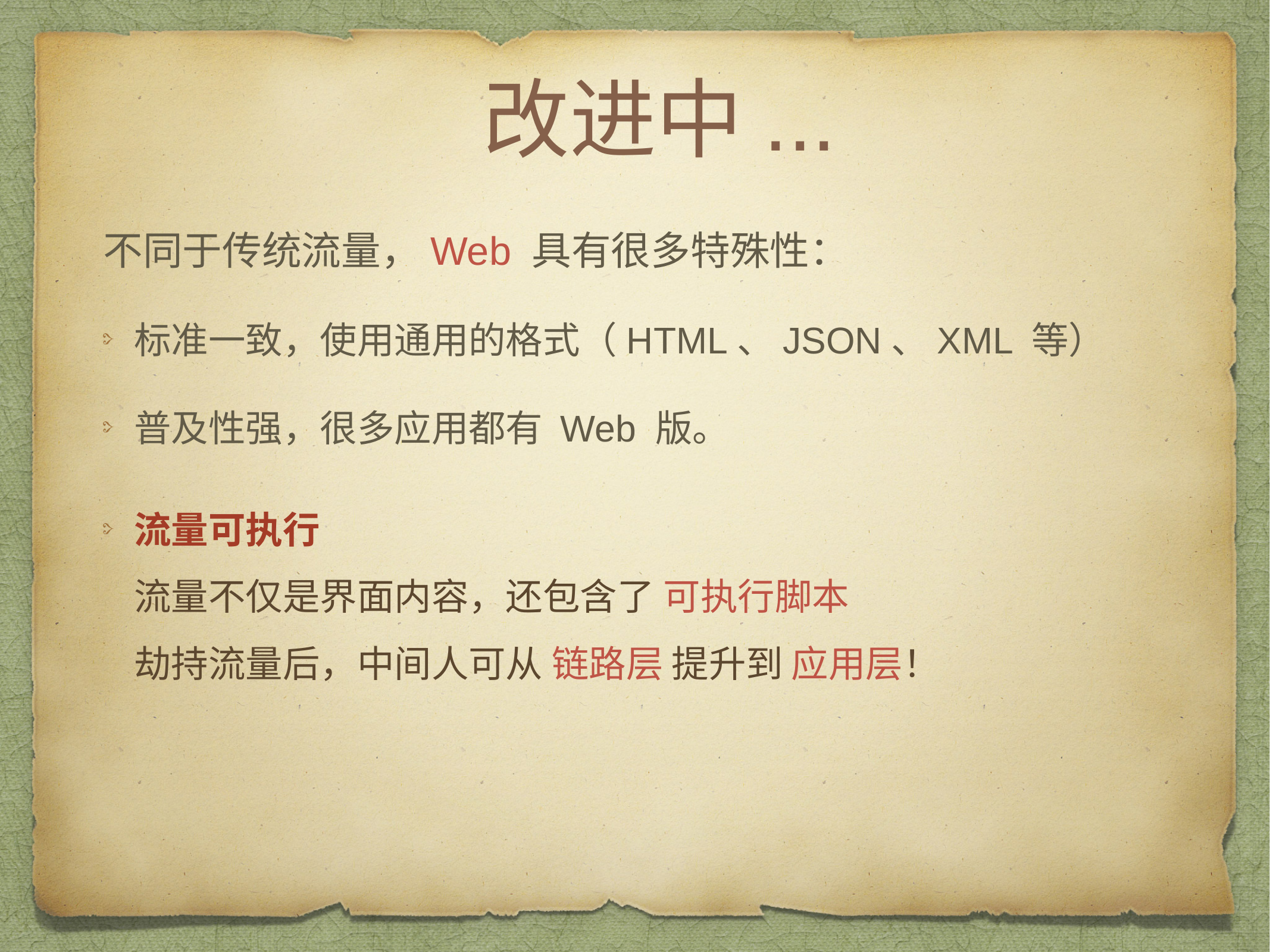

# 改进中...
不同于传统流量，Web 具有很多特殊性：
标准一致，使用通用的格式（HTML、JSON、XML 等）
普及性强，很多应用都有 Web 版。
流量可执行
流量不仅是界面内容，还包含了 可执行脚本
劫持流量后，中间人可从 链路层 提升到 应用层！